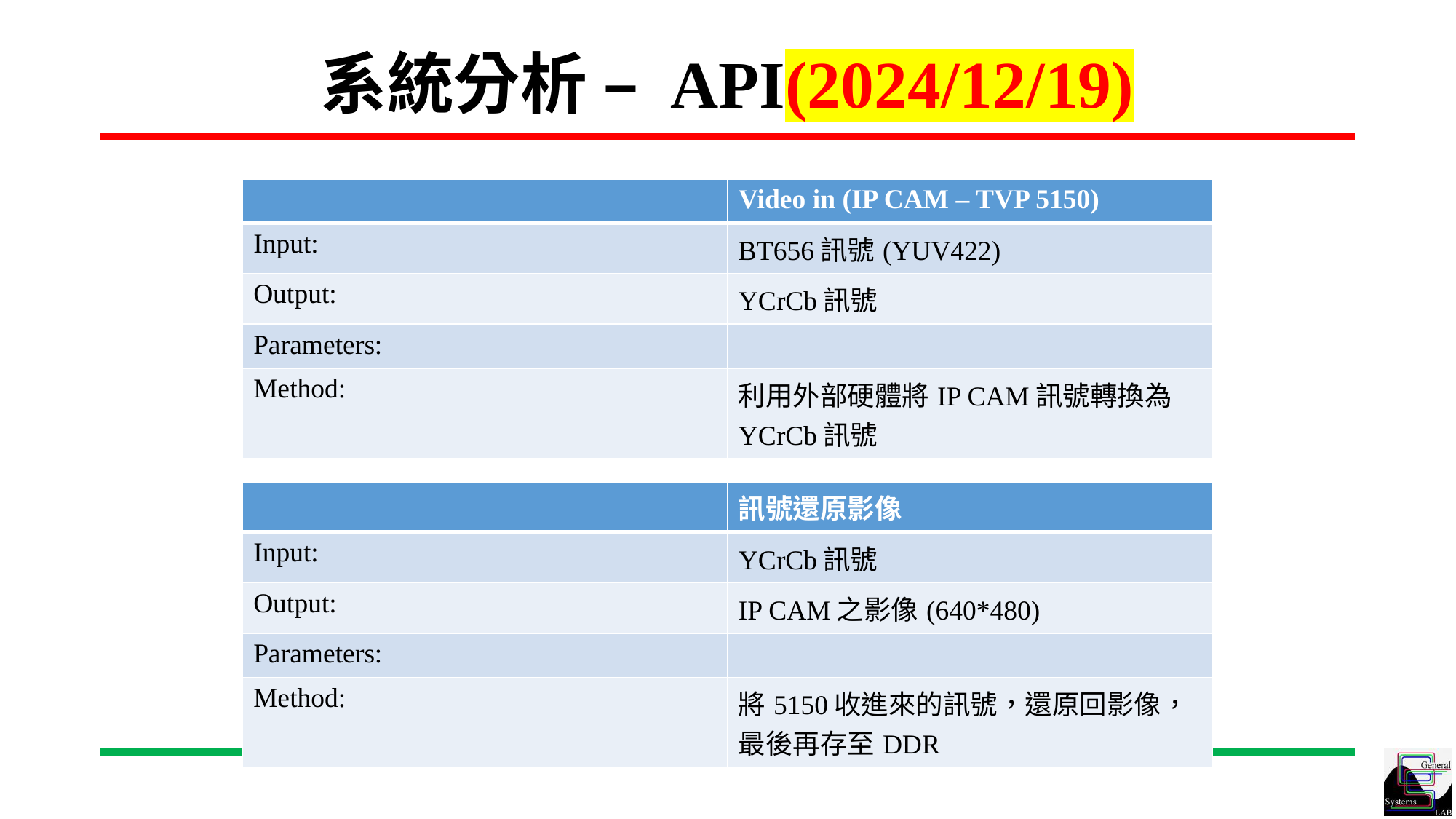

# 系統分析 – API(2024/12/19)
|  | Video in (IP CAM – TVP 5150) |
| --- | --- |
| Input: | BT656訊號(YUV422) |
| Output: | YCrCb訊號 |
| Parameters: |  |
| Method: | 利用外部硬體將IP CAM訊號轉換為 YCrCb訊號 |
|  | 訊號還原影像 |
| --- | --- |
| Input: | YCrCb訊號 |
| Output: | IP CAM之影像(640\*480) |
| Parameters: |  |
| Method: | 將5150收進來的訊號，還原回影像，最後再存至DDR |